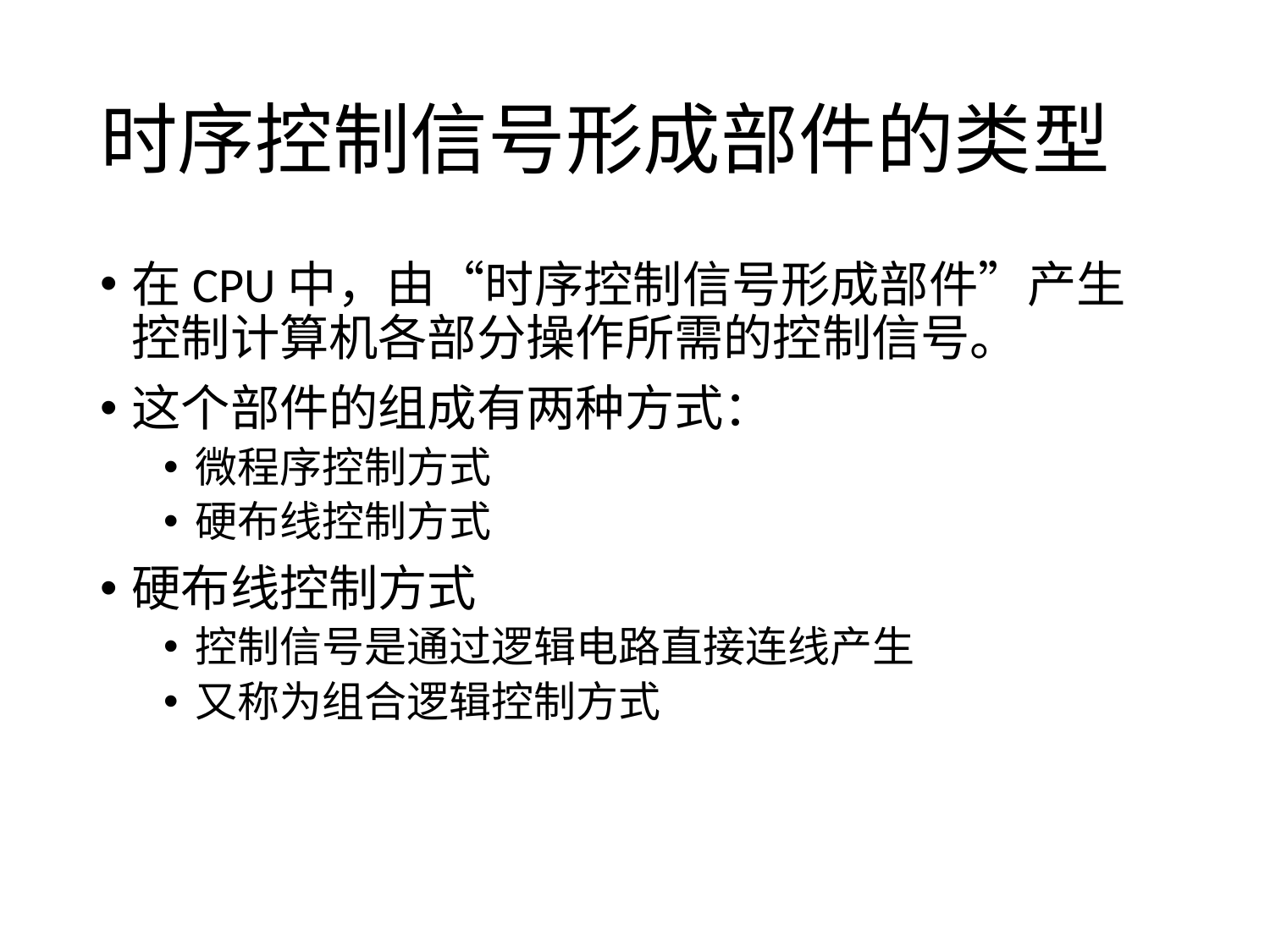

# 时序控制信号形成部件的类型
在CPU中，由“时序控制信号形成部件”产生控制计算机各部分操作所需的控制信号。
这个部件的组成有两种方式：
微程序控制方式
硬布线控制方式
硬布线控制方式
控制信号是通过逻辑电路直接连线产生
又称为组合逻辑控制方式